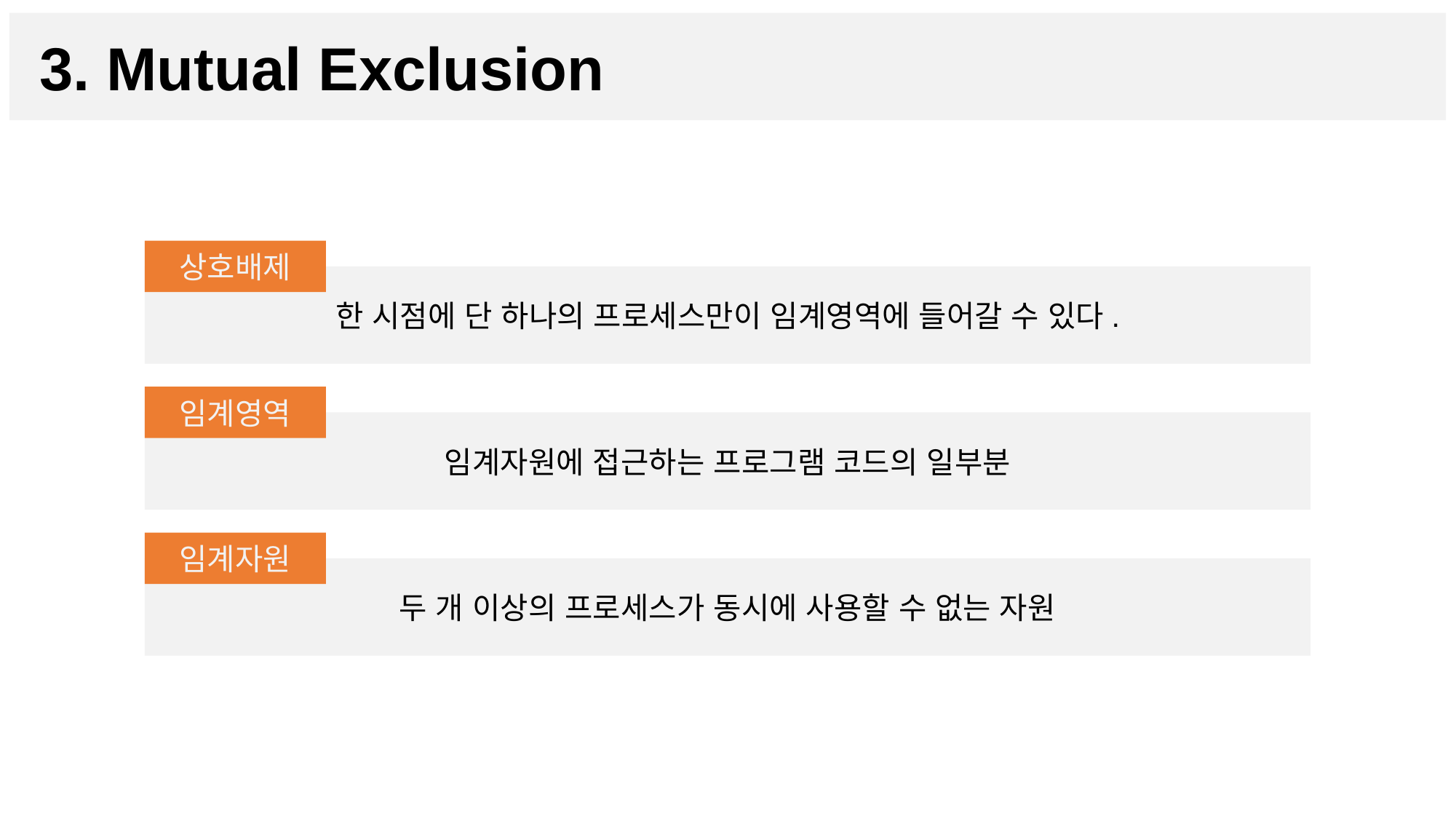

3. Mutual Exclusion
상호배제
한 시점에 단 하나의 프로세스만이 임계영역에 들어갈 수 있다.
임계영역
임계자원에 접근하는 프로그램 코드의 일부분
임계자원
두 개 이상의 프로세스가 동시에 사용할 수 없는 자원